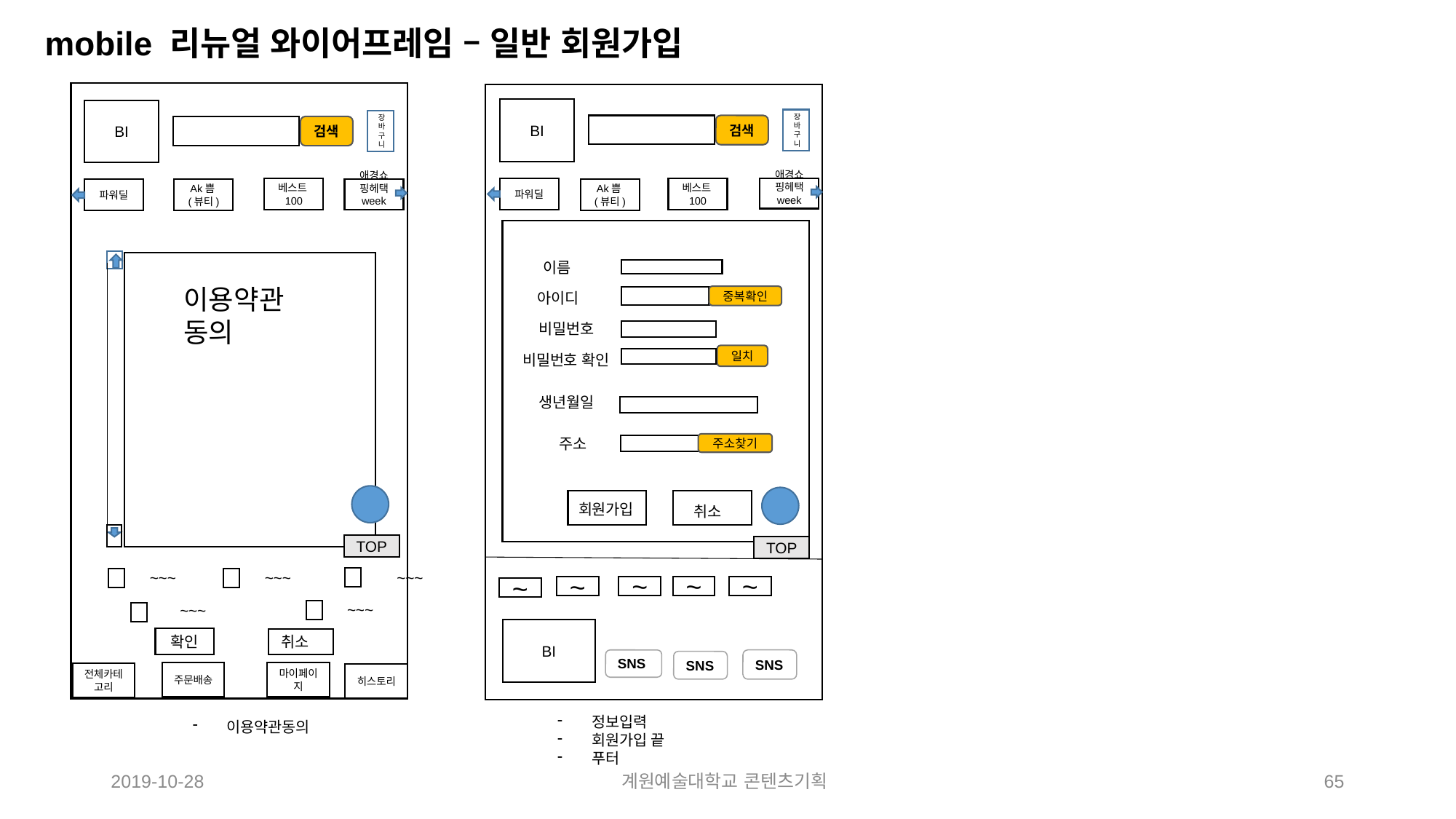

mobile 리뉴얼 와이어프레임 – 일반 회원가입

BI
BI
장바구니
장바구니

검색

검색
베스트100
베스트100
애경쇼핑헤택 week

파워딜
애경쇼핑헤택 week

Ak쁨(뷰티)
Ak쁨(뷰티)
파워딜

이름

이용약관동의
아이디
중복확인

비밀번호

일치
비밀번호 확인

생년월일

주소
주소찾기

회원가입
취소

TOP
TOP
~~~
~~~
~~~

~
~
~
~
~
~~~
~~~

BI
취소
확인

SNS
SNS
SNS
주문배송
마이페이지
전체카테고리
히스토리
정보입력
회원가입 끝
푸터
이용약관동의
2019-10-28
계원예술대학교 콘텐츠기획
65